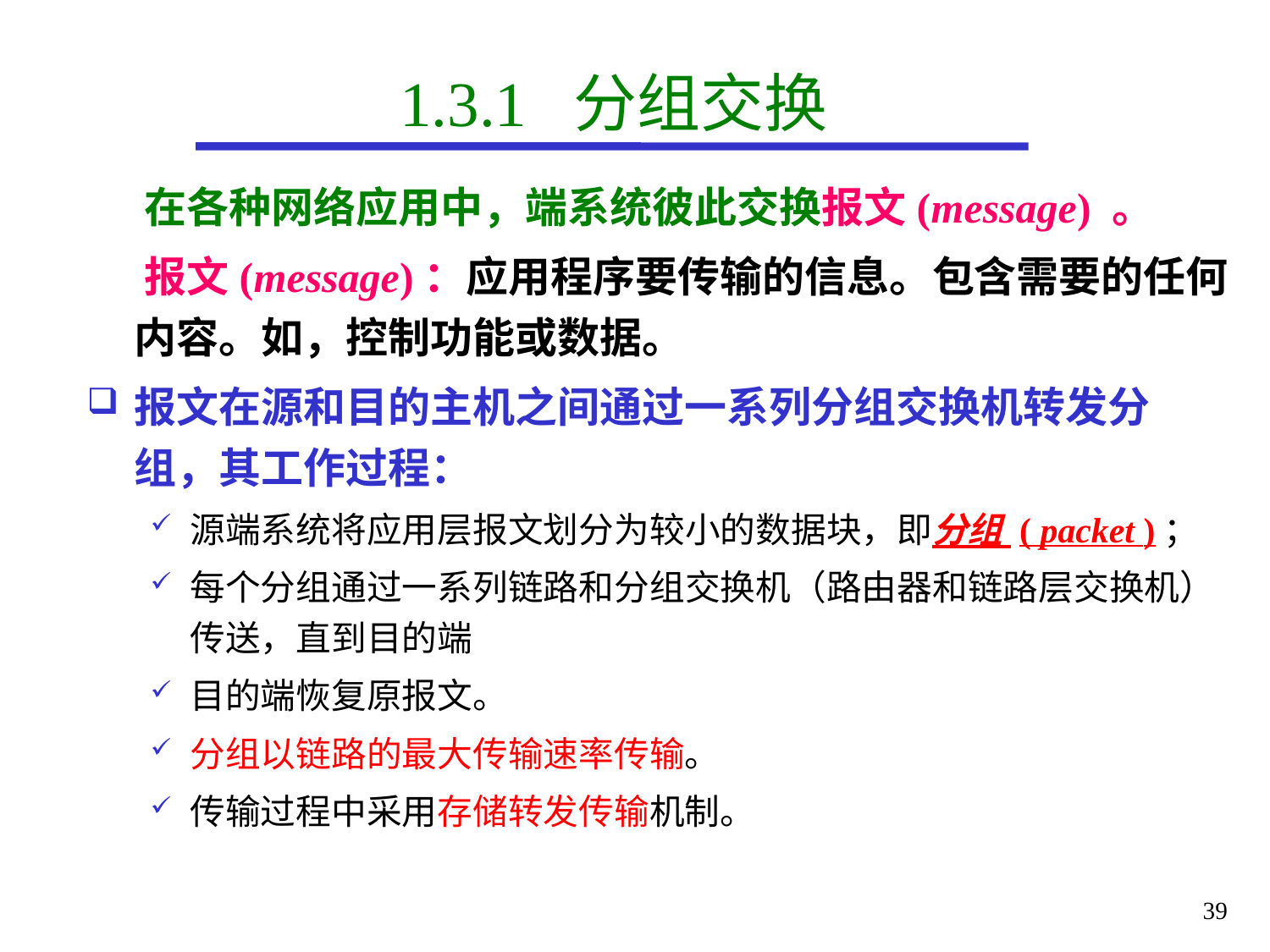

# 1.3.1  分组交换
     在各种网络应用中，端系统彼此交换报文(message) 。
     报文(message)：应用程序要传输的信息。包含需要的任何内容。如，控制功能或数据。
报文在源和目的主机之间通过一系列分组交换机转发分组，其工作过程：
源端系统将应用层报文划分为较小的数据块，即分组 ( packet )；
每个分组通过一系列链路和分组交换机（路由器和链路层交换机）传送，直到目的端
目的端恢复原报文。
分组以链路的最大传输速率传输。
传输过程中采用存储转发传输机制。
39